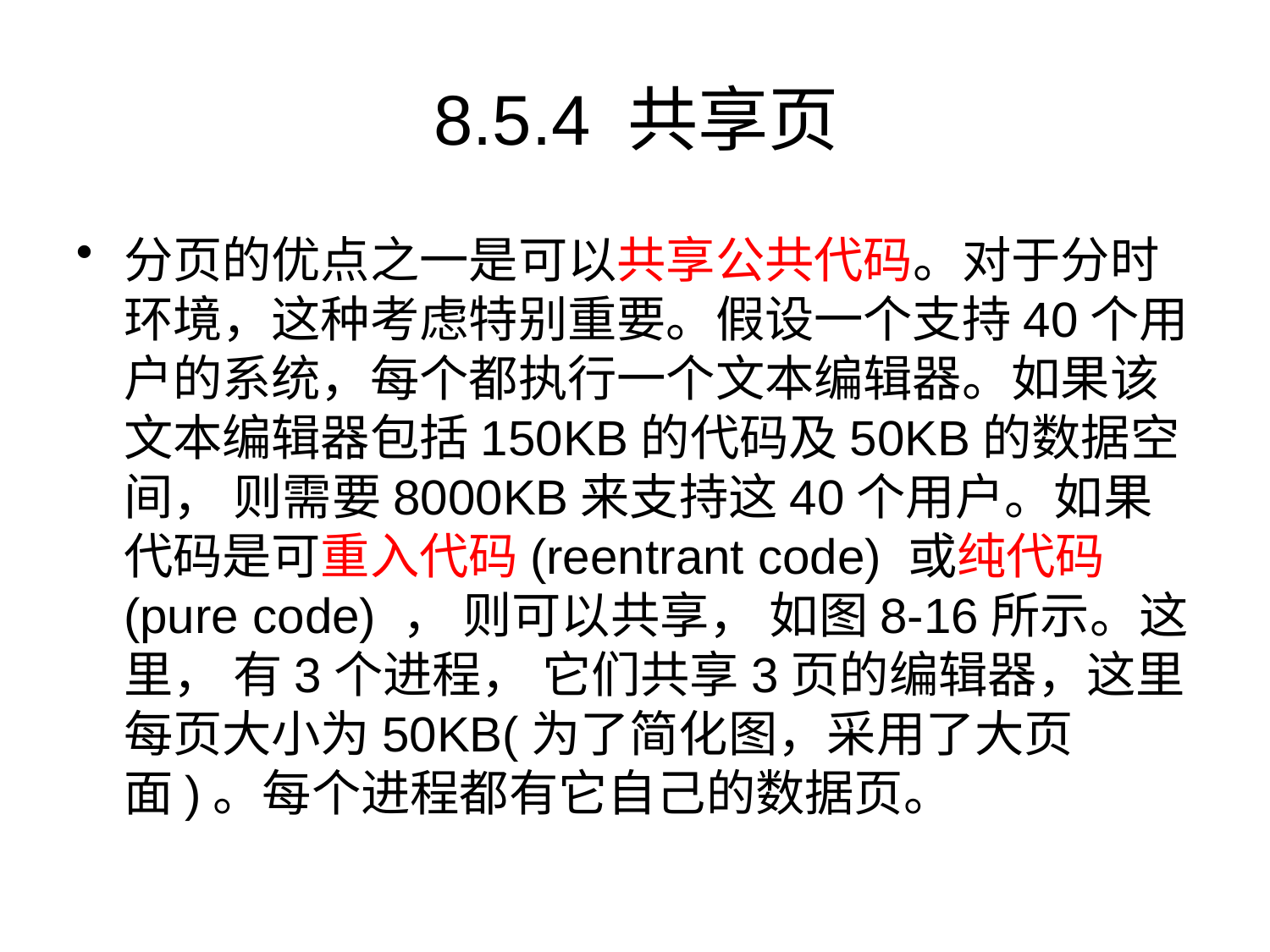

# 8.5.4 共享页
分页的优点之一是可以共享公共代码。对于分时环境，这种考虑特别重要。假设一个支持40个用户的系统，每个都执行一个文本编辑器。如果该文本编辑器包括150KB的代码及50KB的数据空间， 则需要8000KB来支持这40个用户。如果代码是可重入代码(reentrant code) 或纯代码(pure code) ， 则可以共享， 如图8-16所示。这里， 有3个进程， 它们共享3页的编辑器，这里每页大小为50KB(为了简化图，采用了大页面)。每个进程都有它自己的数据页。